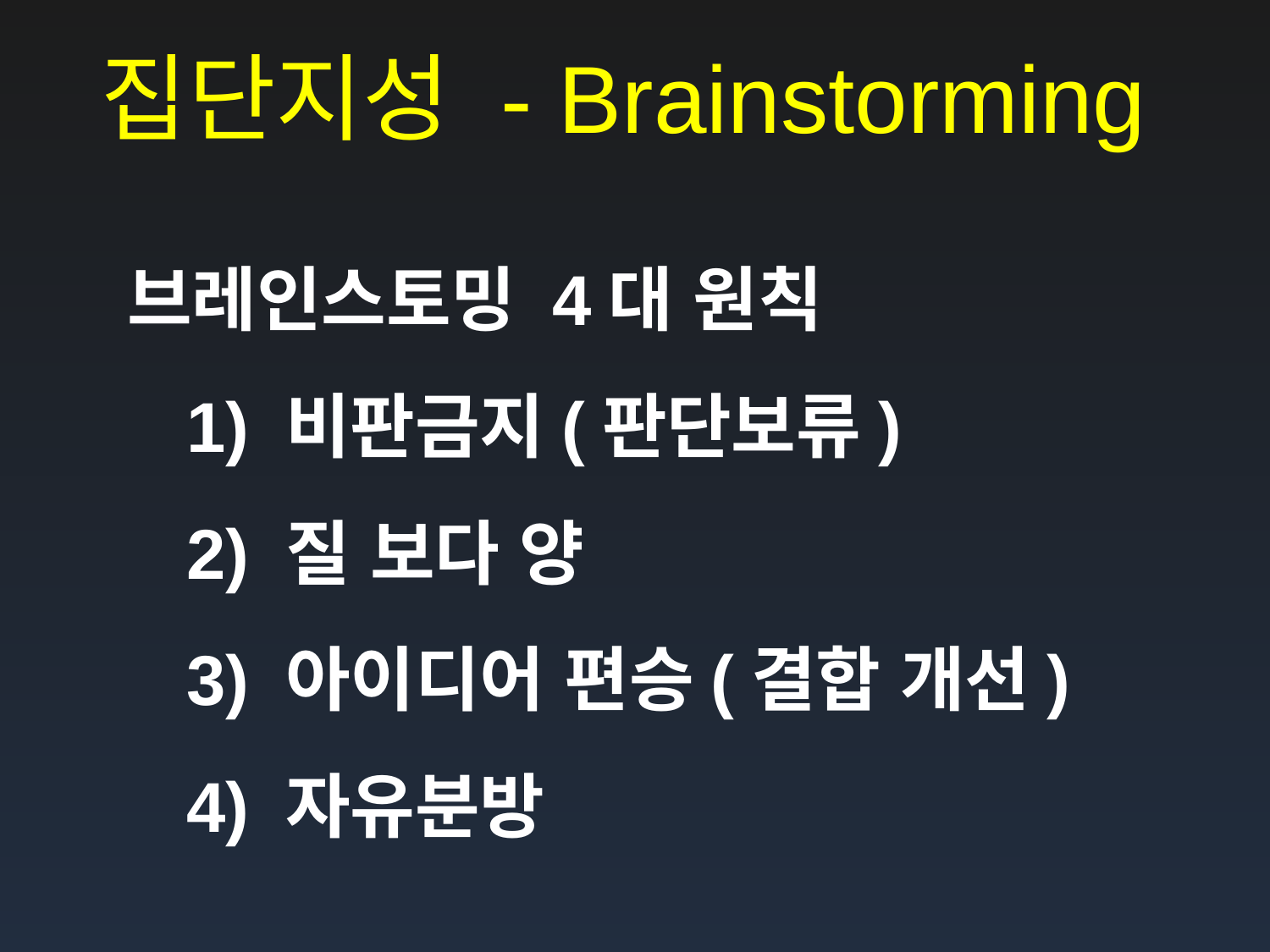

# 집단지성 - Brainstorming
브레인스토밍 4대 원칙
   1) 비판금지(판단보류)
   2) 질 보다 양
   3) 아이디어 편승(결합 개선)
   4) 자유분방